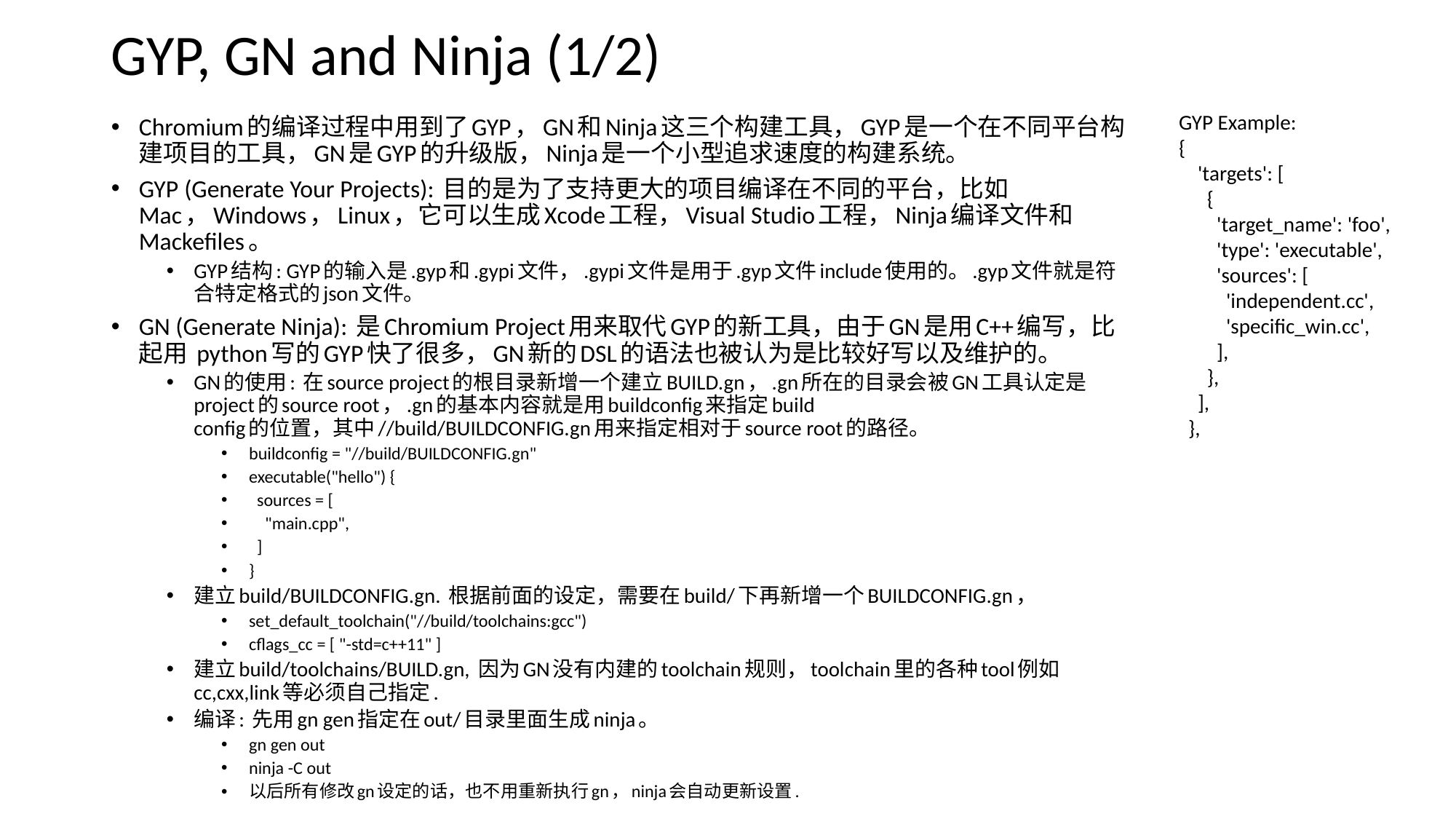

# GYP, GN and Ninja (1/2)
GYP Example:
{
    'targets': [
      {
        'target_name': 'foo',
        'type': 'executable',
        'sources': [
          'independent.cc',
          'specific_win.cc',
        ],
      },
    ],
  },
Chromium的编译过程中用到了GYP，GN和Ninja这三个构建工具，GYP是一个在不同平台构建项目的工具，GN是GYP的升级版，Ninja是一个小型追求速度的构建系统。
GYP (Generate Your Projects): 目的是为了支持更大的项目编译在不同的平台，比如Mac，Windows，Linux，它可以生成Xcode工程，Visual Studio工程，Ninja编译文件和Mackefiles。
GYP结构: GYP的输入是.gyp和.gypi文件，.gypi文件是用于.gyp文件include使用的。.gyp文件就是符合特定格式的json文件。
GN (Generate Ninja): 是Chromium Project用来取代GYP的新工具，由于GN是用C++编写，比起用 python写的GYP快了很多，GN新的DSL的语法也被认为是比较好写以及维护的。
GN的使用: 在source project的根目录新增一个建立BUILD.gn，.gn所在的目录会被GN工具认定是project的source root，.gn的基本内容就是用buildconfig来指定build config的位置，其中//build/BUILDCONFIG.gn用来指定相对于source root的路径。
buildconfig = "//build/BUILDCONFIG.gn"
executable("hello") {
  sources = [
    "main.cpp",
  ]
}
建立build/BUILDCONFIG.gn. 根据前面的设定，需要在build/下再新增一个BUILDCONFIG.gn，
set_default_toolchain("//build/toolchains:gcc")
cflags_cc = [ "-std=c++11" ]
建立build/toolchains/BUILD.gn, 因为GN没有内建的toolchain规则，toolchain里的各种tool例如 cc,cxx,link等必须自己指定.
编译: 先用gn gen指定在out/目录里面生成ninja。
gn gen out
ninja -C out
以后所有修改gn设定的话，也不用重新执行gn，ninja会自动更新设置.